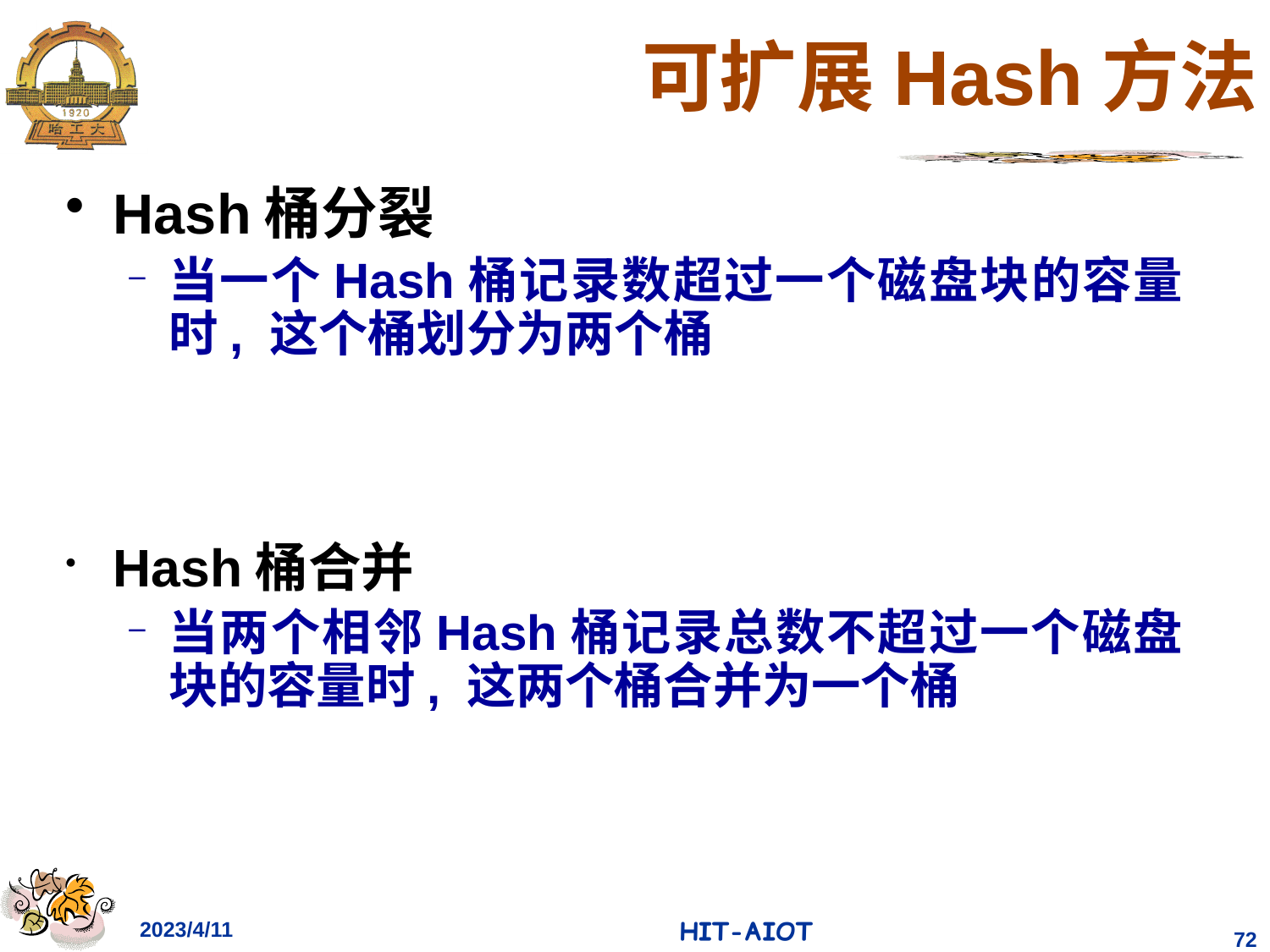

# 可扩展Hash方法
Hash桶分裂
当一个Hash桶记录数超过一个磁盘块的容量时, 这个桶划分为两个桶

Hash桶合并
当两个相邻Hash桶记录总数不超过一个磁盘块的容量时, 这两个桶合并为一个桶

2023/4/11
HIT-AIOT
72